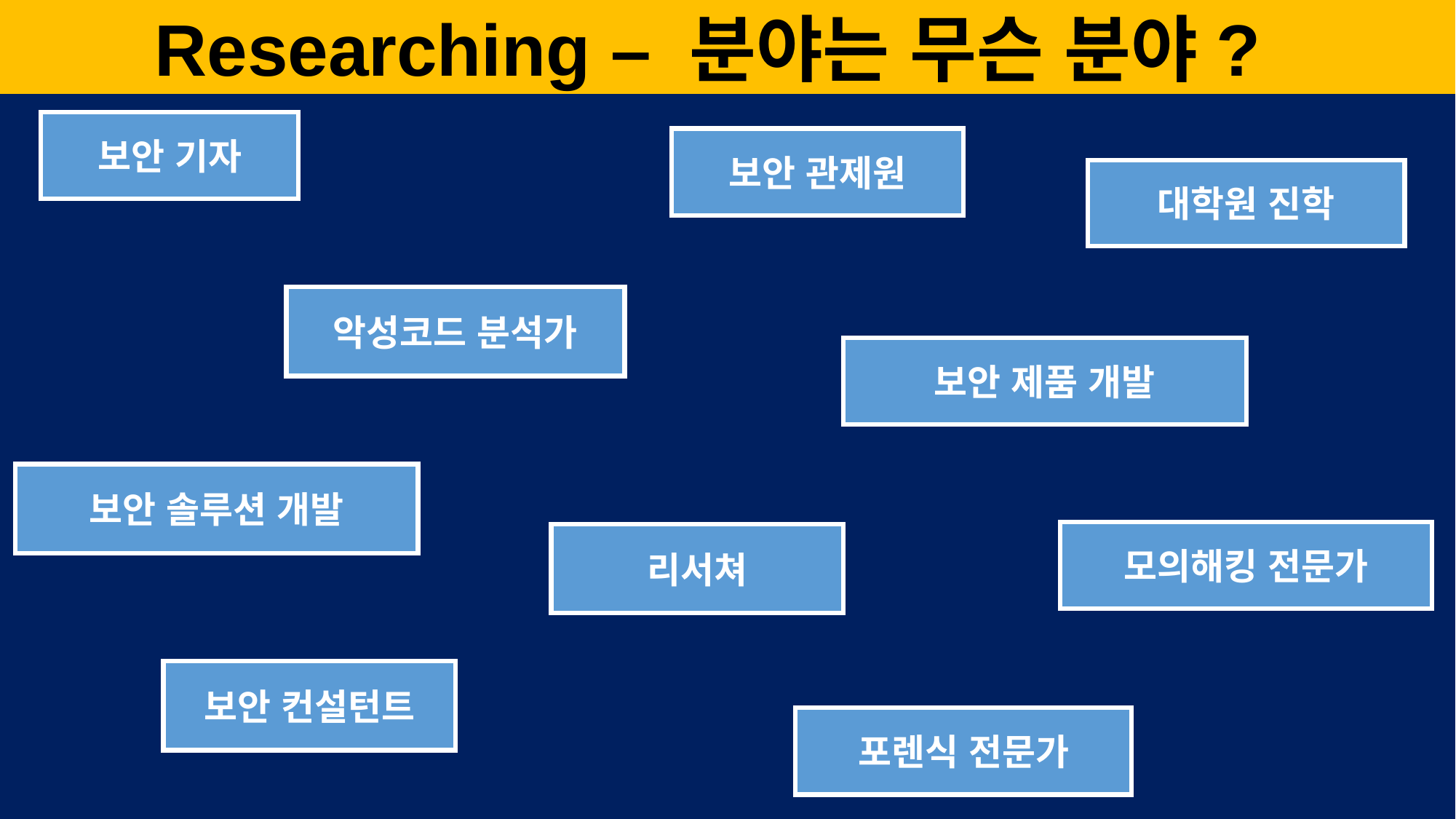

Researching – 분야는 무슨 분야?
보안 기자
보안 관제원
대학원 진학
악성코드 분석가
보안 제품 개발
보안 솔루션 개발
모의해킹 전문가
리서쳐
보안 컨설턴트
포렌식 전문가